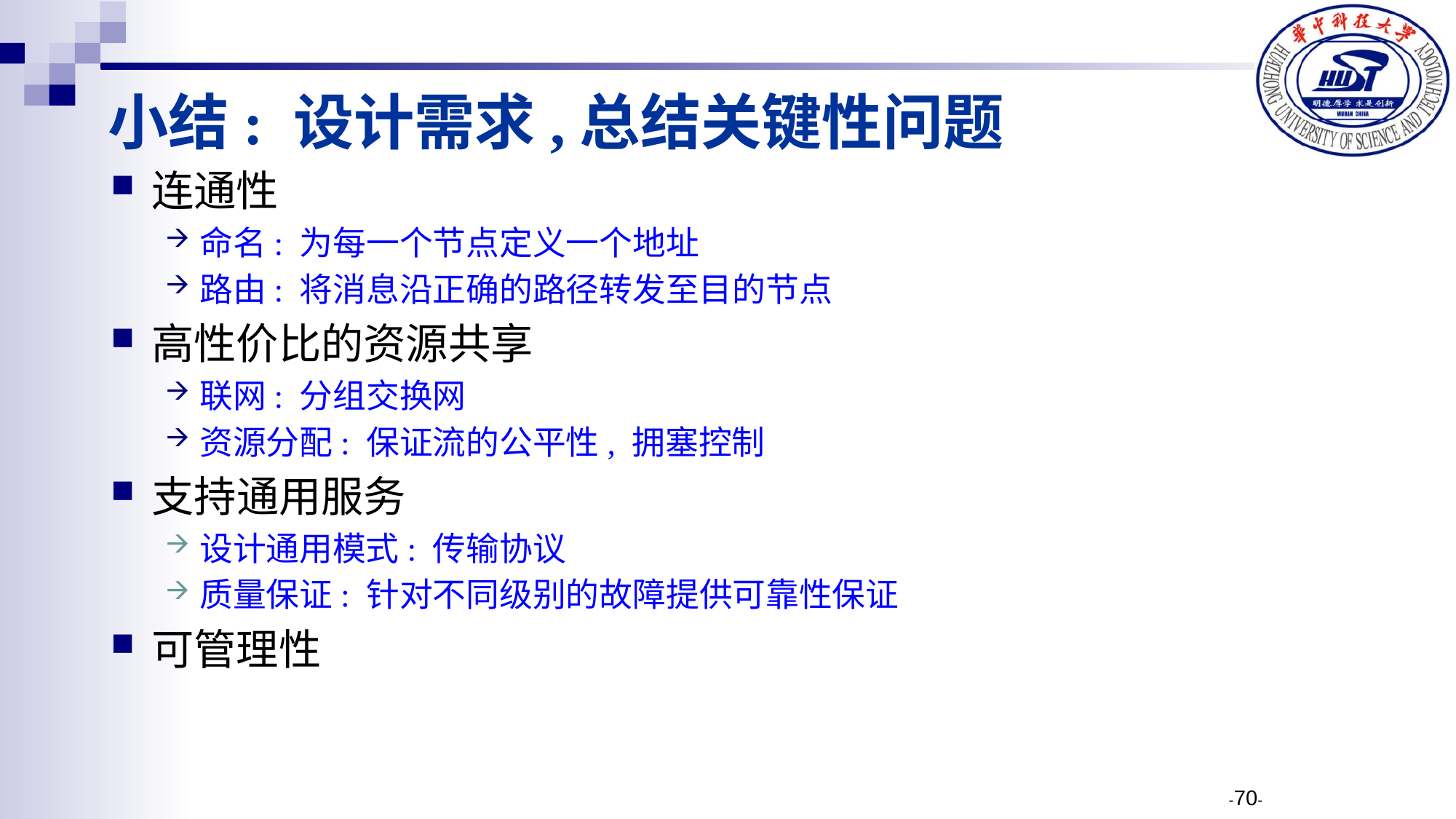

小结: 设计需求,总结关键性问题
连通性
命名: 为每一个节点定义一个地址
路由: 将消息沿正确的路径转发至目的节点
高性价比的资源共享
联网: 分组交换网
资源分配: 保证流的公平性, 拥塞控制
支持通用服务
设计通用模式: 传输协议
质量保证: 针对不同级别的故障提供可靠性保证
可管理性

-70-